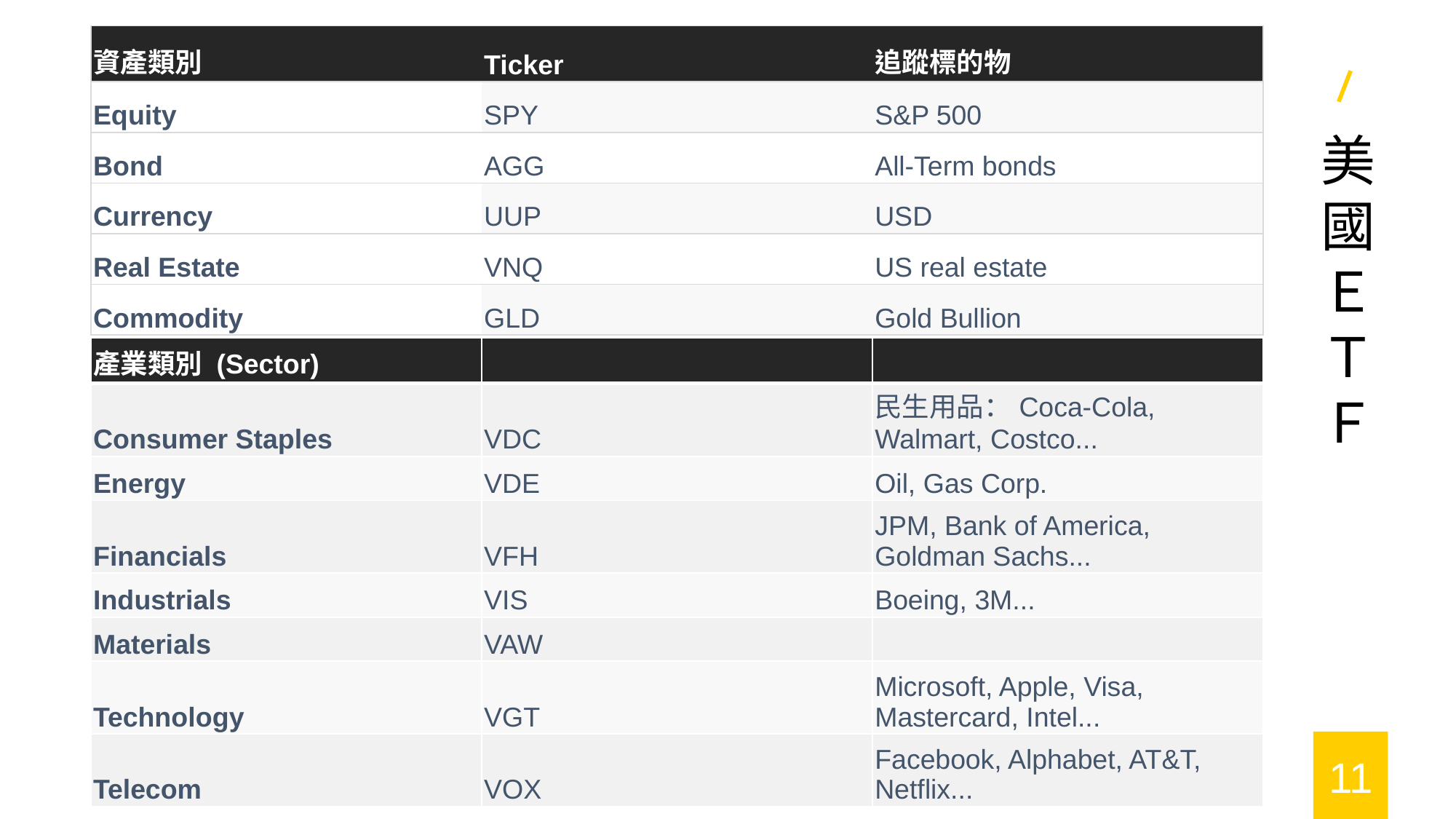

| 資產類別 | Ticker | 追蹤標的物 |
| --- | --- | --- |
| Equity | SPY | S&P 500 |
| Bond | AGG | All-Term bonds |
| Currency | UUP | USD |
| Real Estate | VNQ | US real estate |
| Commodity | GLD | Gold Bullion |

美國ＥＴＦ
| 產業類別 (Sector) |  |  |
| --- | --- | --- |
| Consumer Staples | VDC | 民生用品：Coca-Cola, Walmart, Costco... |
| Energy | VDE | Oil, Gas Corp. |
| Financials | VFH | JPM, Bank of America, Goldman Sachs... |
| Industrials | VIS | Boeing, 3M... |
| Materials | VAW |  |
| Technology | VGT | Microsoft, Apple, Visa, Mastercard, Intel... |
| Telecom | VOX | Facebook, Alphabet, AT&T, Netflix... |
11
2019/6/13